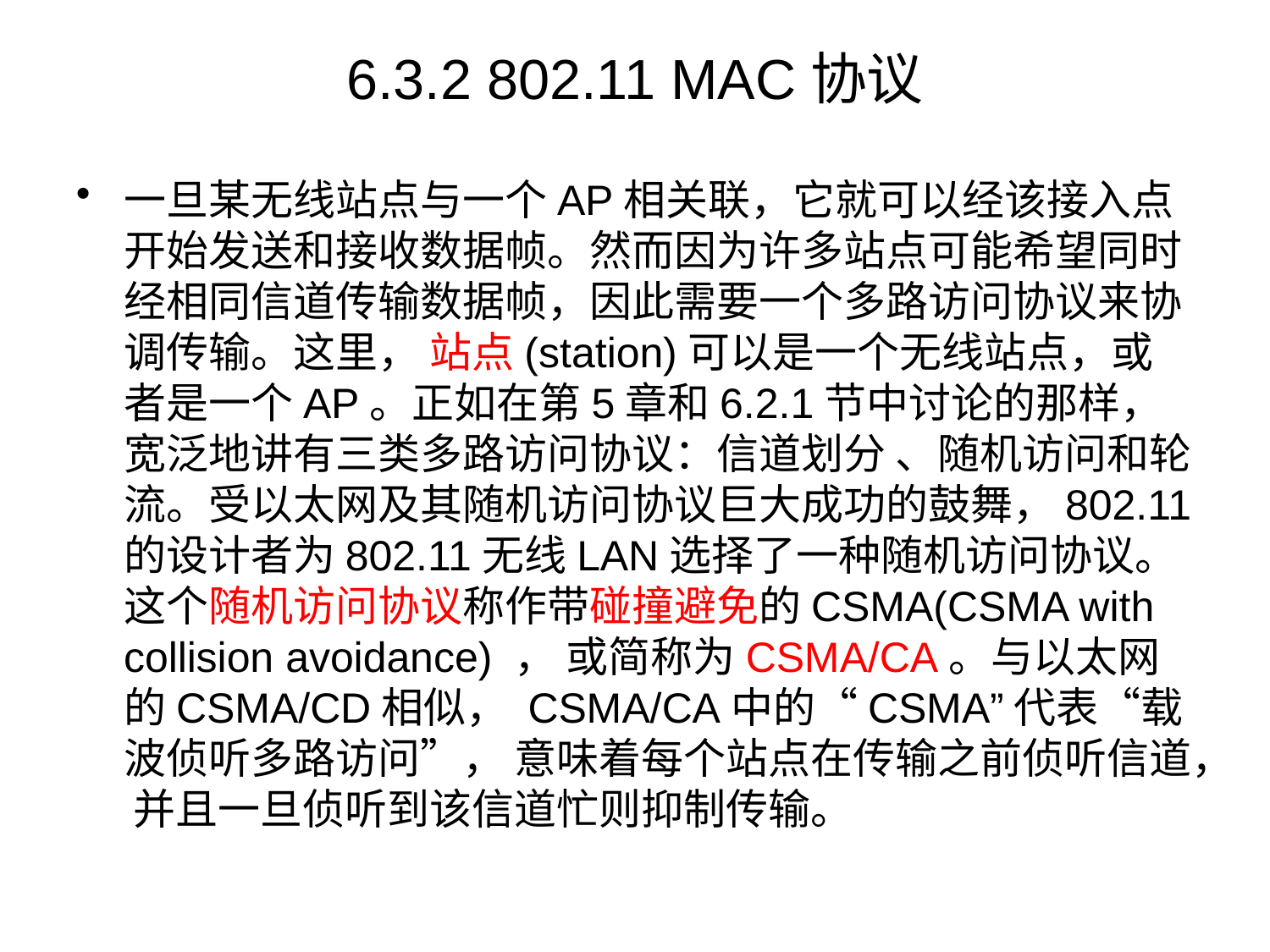

# 6.3.2 802.11 MAC协议
一旦某无线站点与一个AP相关联，它就可以经该接入点开始发送和接收数据帧。然而因为许多站点可能希望同时经相同信道传输数据帧，因此需要一个多路访问协议来协调传输。这里， 站点(station)可以是一个无线站点，或者是一个AP。正如在第5章和6.2.1节中讨论的那样， 宽泛地讲有三类多路访问协议：信道划分 、随机访问和轮流。受以太网及其随机访问协议巨大成功的鼓舞，802.11的设计者为802.11无线LAN选择了一种随机访问协议。这个随机访问协议称作带碰撞避免的CSMA(CSMA with collision avoidance) ， 或简称为CSMA/CA。与以太网的CSMA/CD相似， CSMA/CA中的“CSMA”代表“载波侦听多路访问”， 意味着每个站点在传输之前侦听信道， 并且一旦侦听到该信道忙则抑制传输。